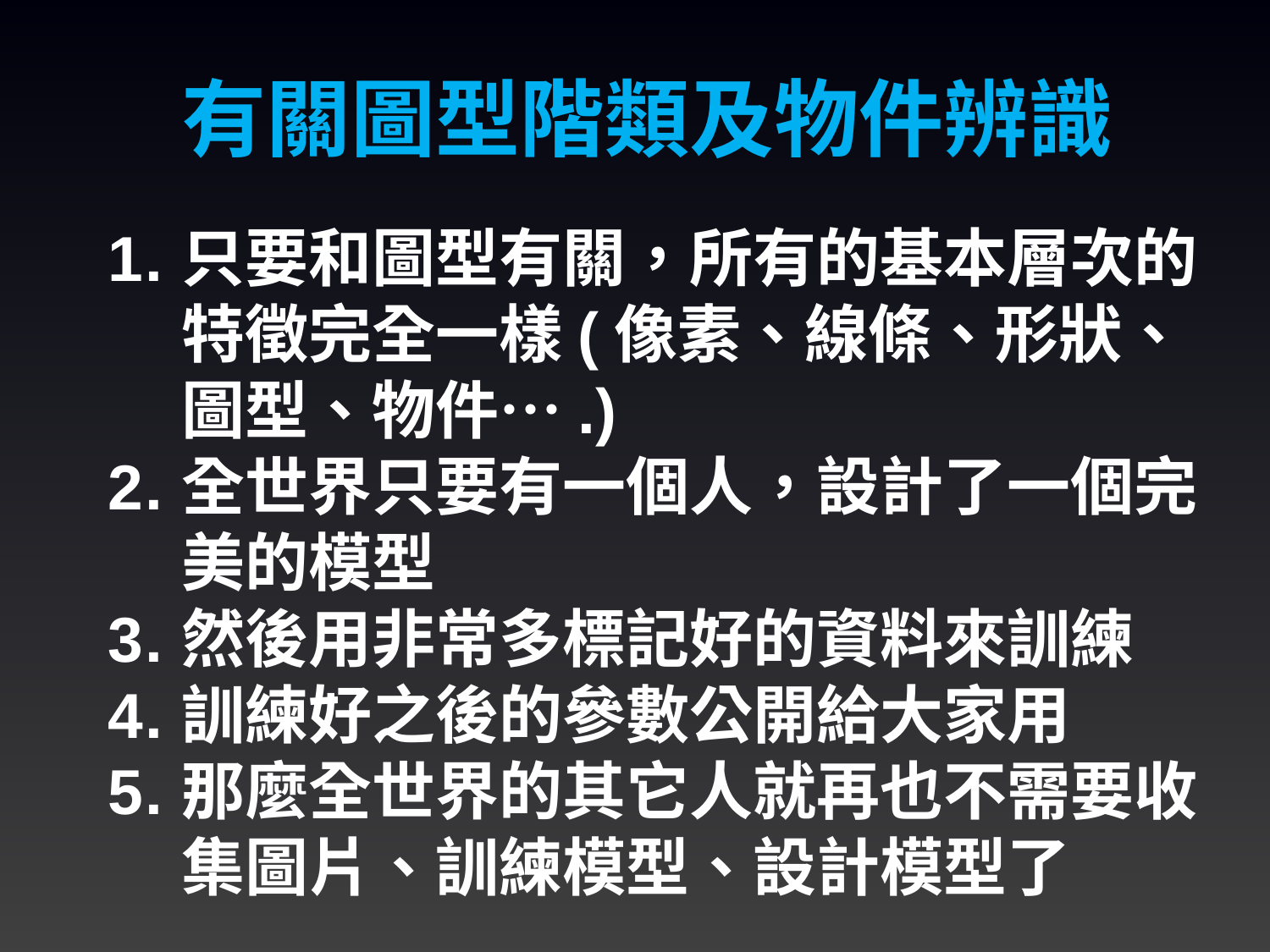

有關圖型階類及物件辨識
只要和圖型有關，所有的基本層次的特徵完全一樣(像素、線條、形狀、圖型、物件….)
全世界只要有一個人，設計了一個完美的模型
然後用非常多標記好的資料來訓練
訓練好之後的參數公開給大家用
那麼全世界的其它人就再也不需要收集圖片、訓練模型、設計模型了